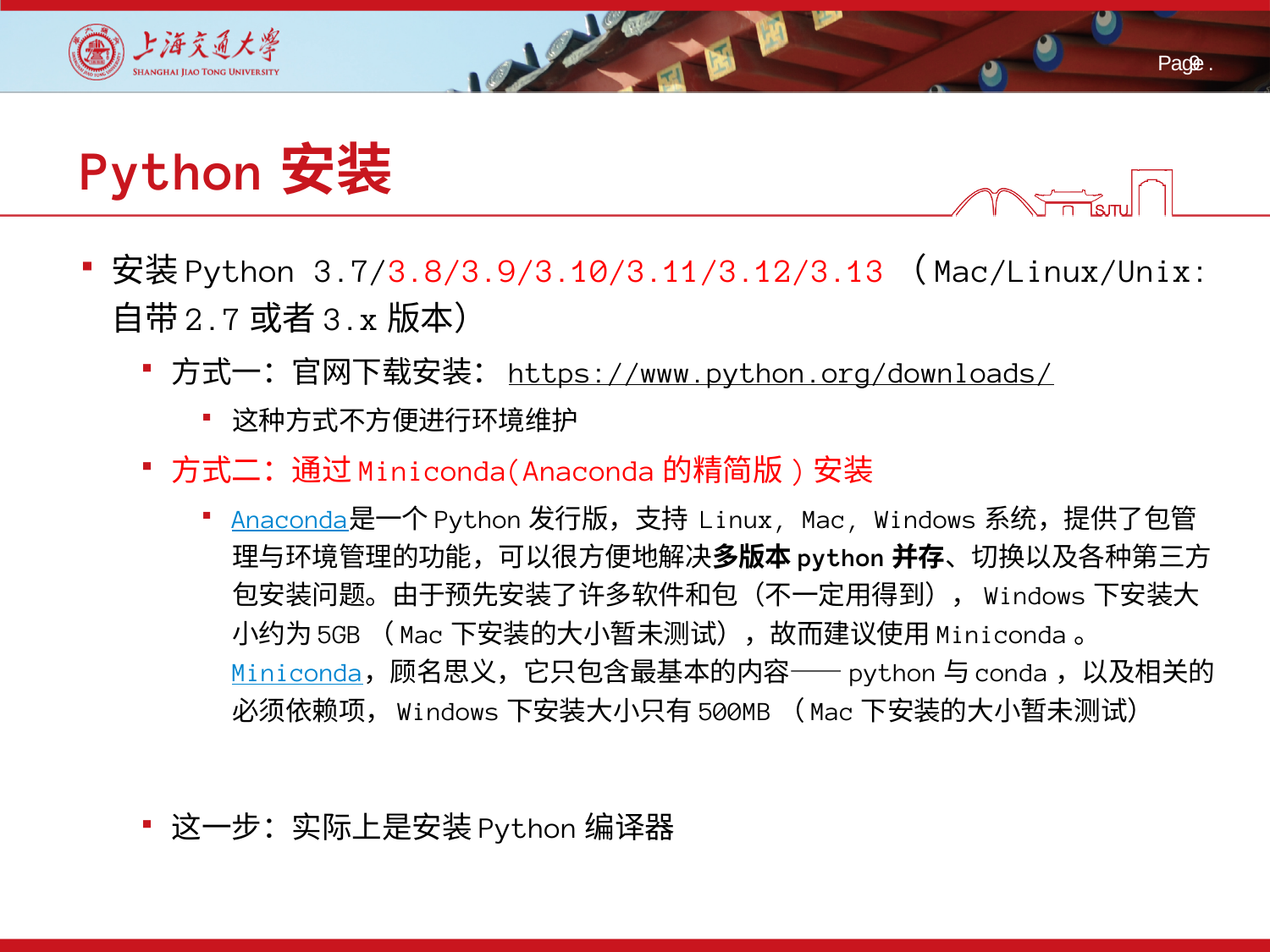

# Python安装
安装Python 3.7/3.8/3.9/3.10/3.11/3.12/3.13（Mac/Linux/Unix: 自带2.7或者3.x版本）
方式一：官网下载安装：https://www.python.org/downloads/
这种方式不方便进行环境维护
方式二：通过Miniconda(Anaconda的精简版)安装
Anaconda是一个Python发行版，支持 Linux, Mac, Windows系统，提供了包管理与环境管理的功能，可以很方便地解决多版本python并存、切换以及各种第三方包安装问题。由于预先安装了许多软件和包（不一定用得到），Windows下安装大小约为5GB（Mac下安装的大小暂未测试），故而建议使用Miniconda。Miniconda，顾名思义，它只包含最基本的内容——python与conda，以及相关的必须依赖项，Windows下安装大小只有500MB（Mac下安装的大小暂未测试）

这一步：实际上是安装Python编译器